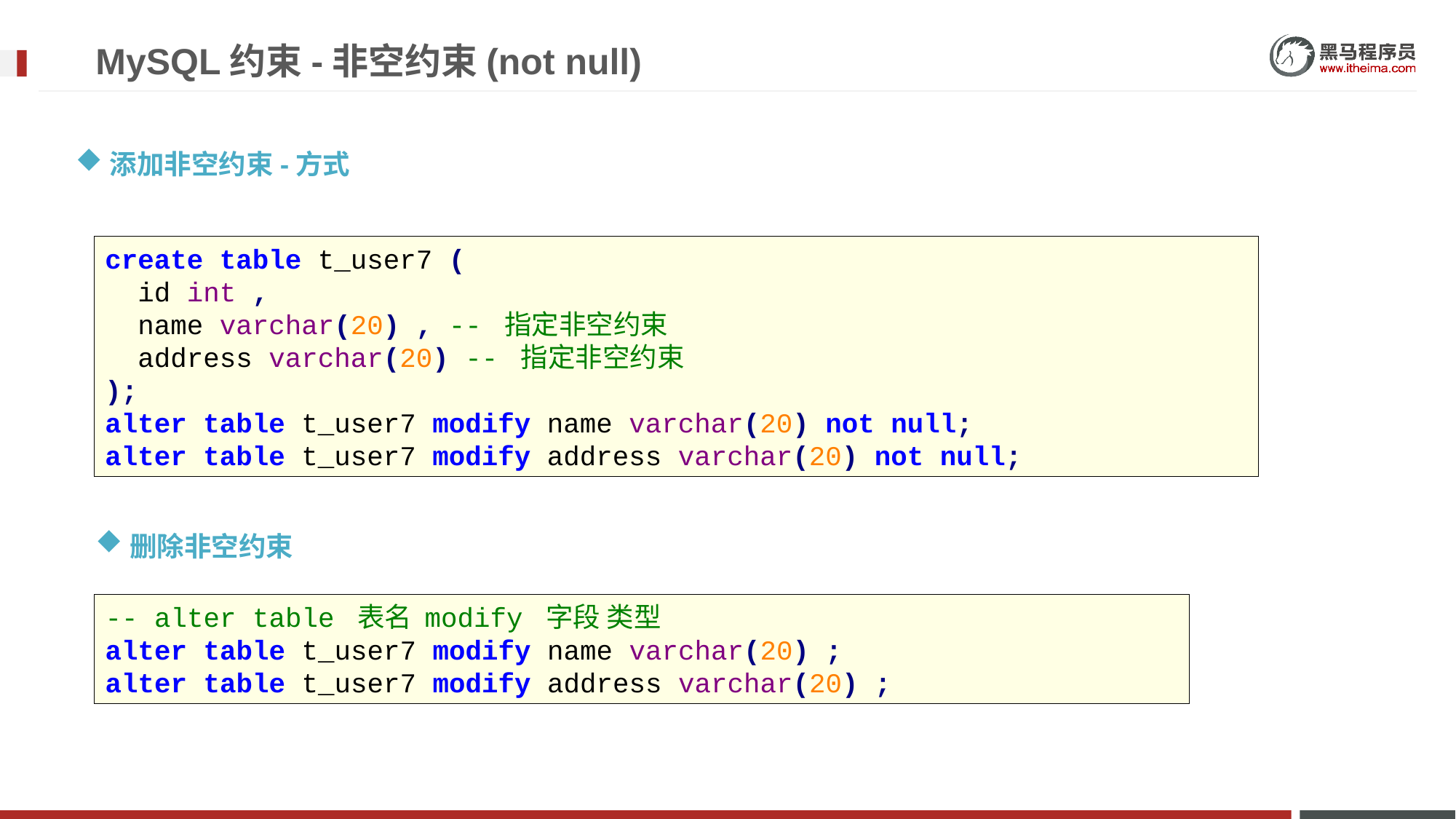

# MySQL约束-非空约束(not null)
添加非空约束-方式
create table t_user7 (
  id int ,
  name varchar(20) , -- 指定非空约束
  address varchar(20) -- 指定非空约束
);
alter table t_user7 modify name varchar(20) not null;
alter table t_user7 modify address varchar(20) not null;
删除非空约束
-- alter table 表名 modify 字段 类型
alter table t_user7 modify name varchar(20) ;
alter table t_user7 modify address varchar(20) ;